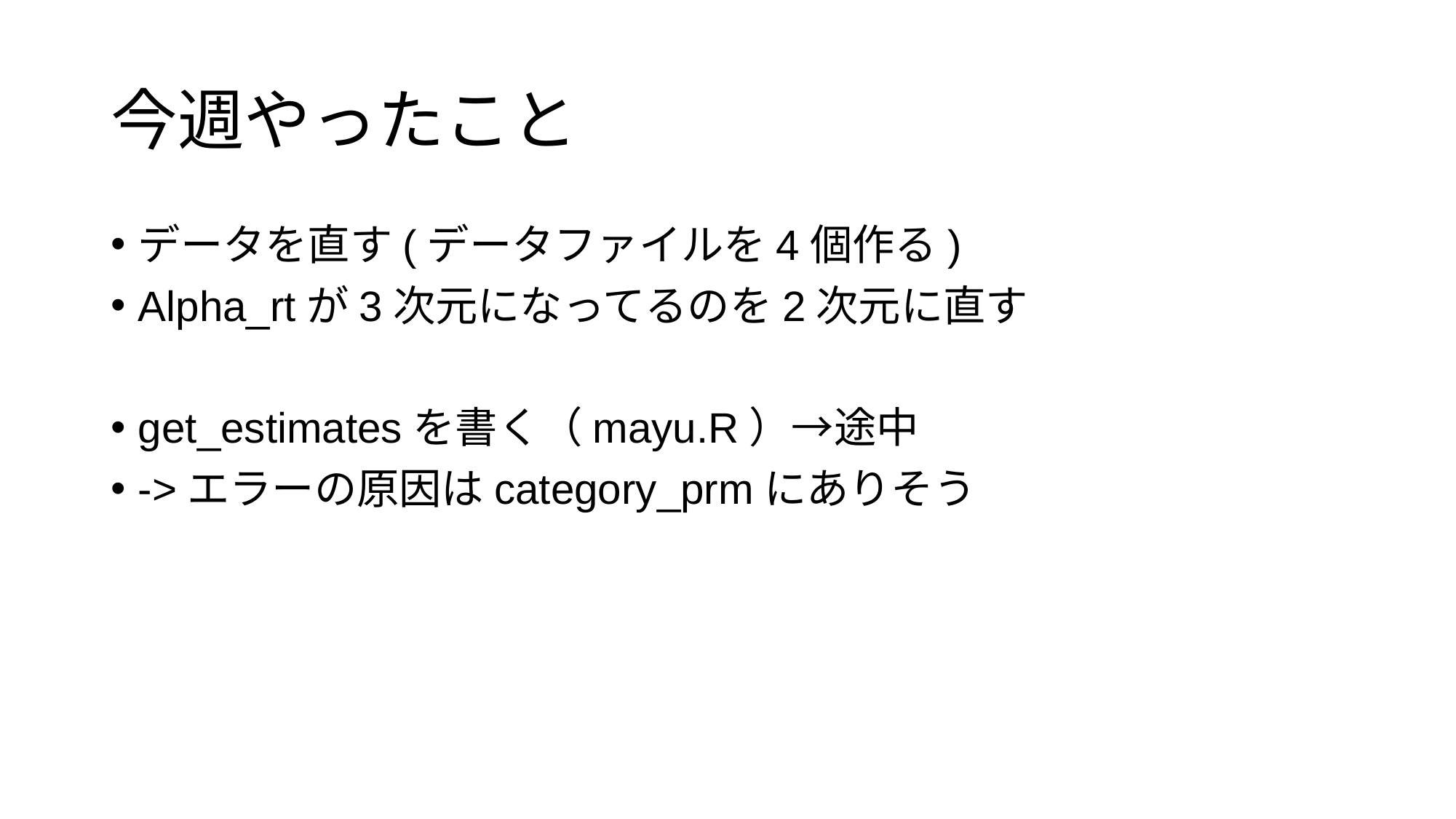

# 今週やったこと
データを直す(データファイルを4個作る)
Alpha_rtが3次元になってるのを2次元に直す

get_estimatesを書く（mayu.R）→途中
->エラーの原因はcategory_prmにありそう